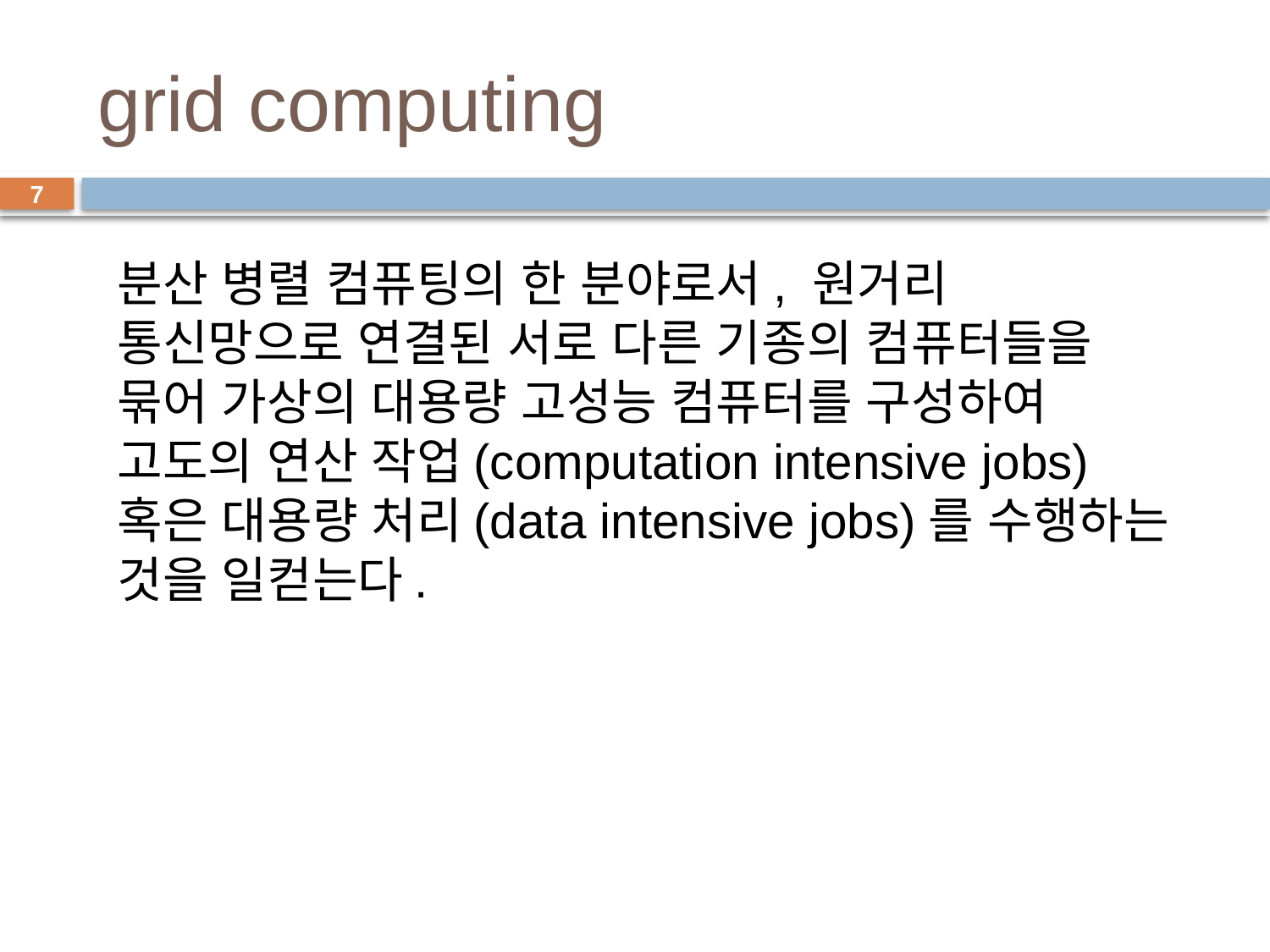

# grid computing
7
분산 병렬 컴퓨팅의 한 분야로서, 원거리 통신망으로 연결된 서로 다른 기종의 컴퓨터들을 묶어 가상의 대용량 고성능 컴퓨터를 구성하여 고도의 연산 작업(computation intensive jobs) 혹은 대용량 처리(data intensive jobs)를 수행하는 것을 일컫는다.